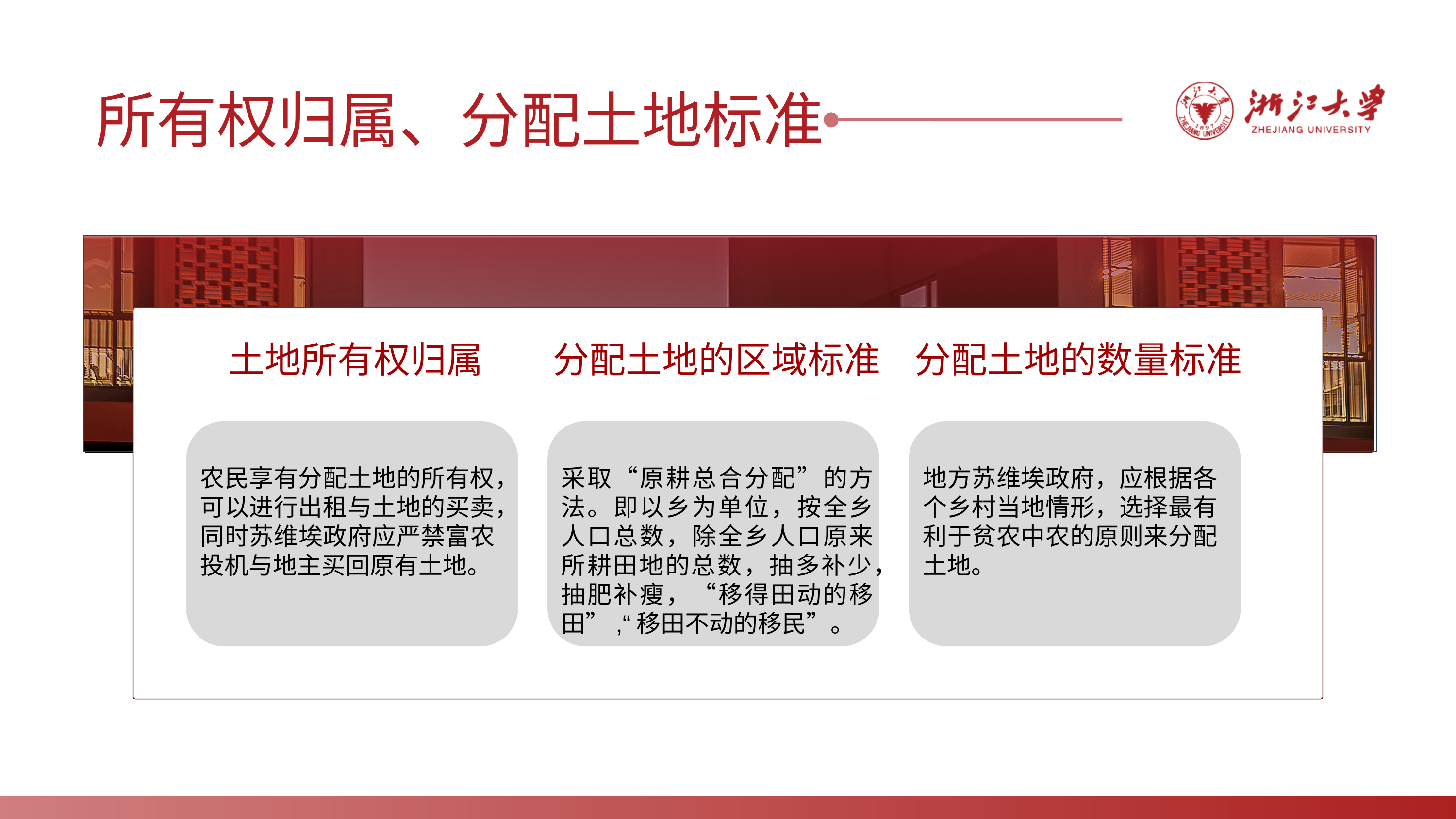

所有权归属、分配土地标准

土地所有权归属
分配土地的区域标准
分配土地的数量标准

农民享有分配土地的所有权，可以进行出租与土地的买卖，同时苏维埃政府应严禁富农投机与地主买回原有土地。
采取“原耕总合分配”的方法。即以乡为单位，按全乡人口总数，除全乡人口原来所耕田地的总数，抽多补少，抽肥补瘦，“移得田动的移田”,“移田不动的移民”。
地方苏维埃政府，应根据各个乡村当地情形，选择最有利于贫农中农的原则来分配土地。